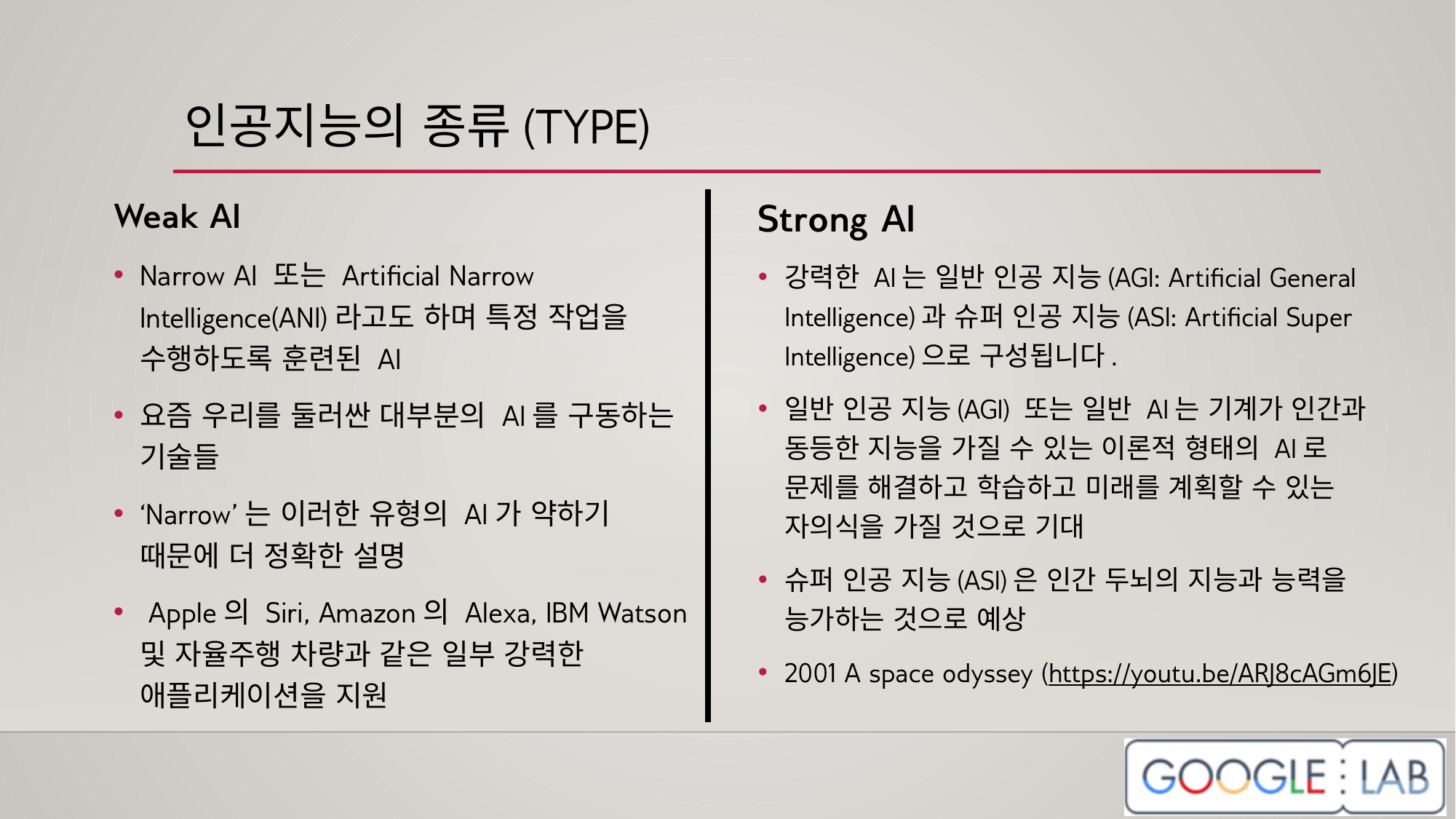

# 인공지능의 종류(TYPE)
Weak AI
Narrow AI 또는 Artificial Narrow Intelligence(ANI)라고도 하며 특정 작업을 수행하도록 훈련된 AI
요즘 우리를 둘러싼 대부분의 AI를 구동하는 기술들
‘Narrow’는 이러한 유형의 AI가 약하기 때문에 더 정확한 설명
 Apple의 Siri, Amazon의 Alexa, IBM Watson 및 자율주행 차량과 같은 일부 강력한 애플리케이션을 지원
Strong AI
강력한 AI는 일반 인공 지능(AGI: Artificial General Intelligence)과 슈퍼 인공 지능(ASI: Artificial Super Intelligence)으로 구성됩니다.
일반 인공 지능(AGI) 또는 일반 AI는 기계가 인간과 동등한 지능을 가질 수 있는 이론적 형태의 AI로 문제를 해결하고 학습하고 미래를 계획할 수 있는 자의식을 가질 것으로 기대
슈퍼 인공 지능(ASI)은 인간 두뇌의 지능과 능력을 능가하는 것으로 예상
2001 A space odyssey (https://youtu.be/ARJ8cAGm6JE)